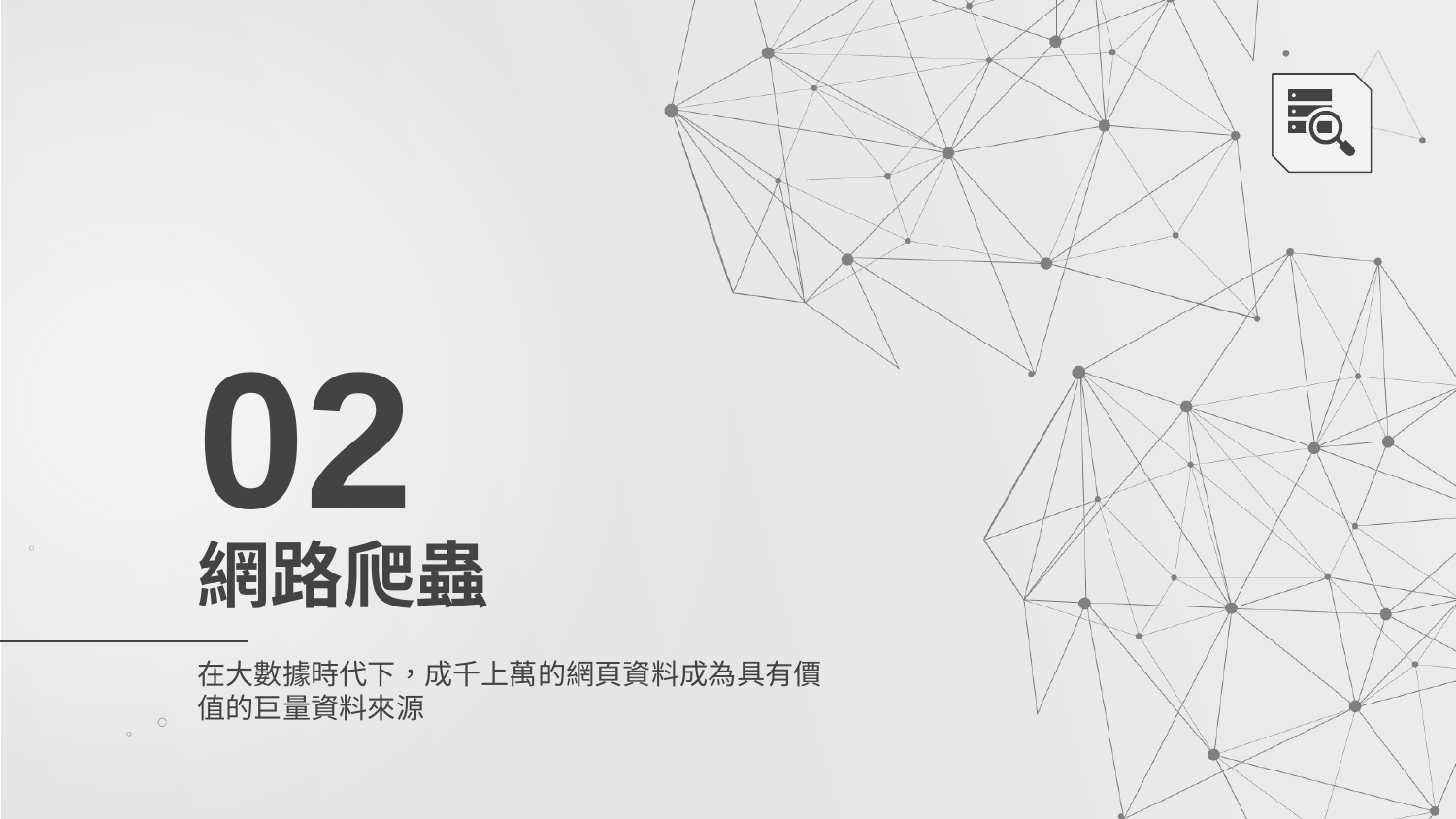

02
# 網路爬蟲
在大數據時代下，成千上萬的網頁資料成為具有價值的巨量資料來源